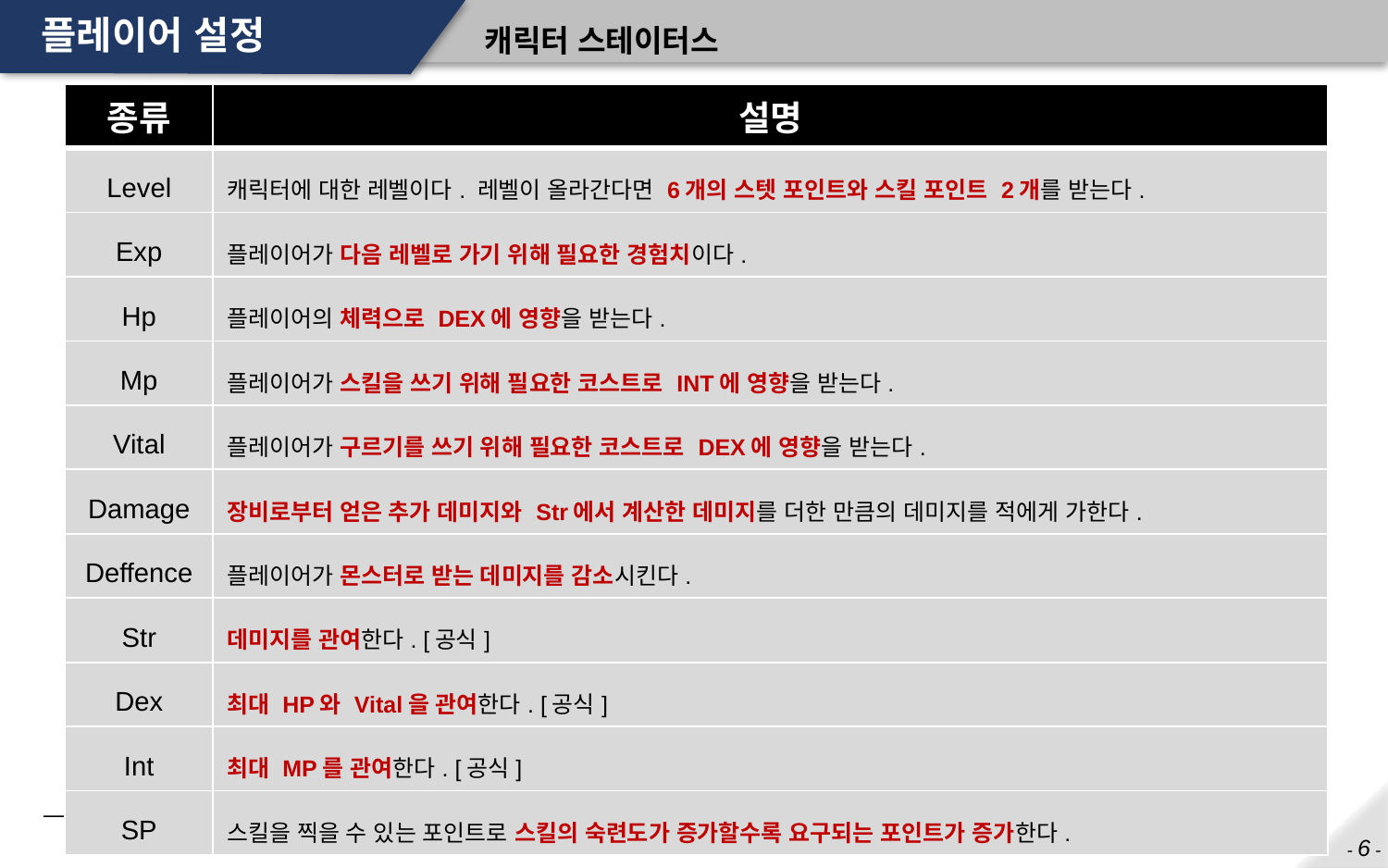

# 플레이어 설정
캐릭터 스테이터스
| 종류 | 설명 |
| --- | --- |
| Level | 캐릭터에 대한 레벨이다. 레벨이 올라간다면 6개의 스텟 포인트와 스킬 포인트 2개를 받는다. |
| Exp | 플레이어가 다음 레벨로 가기 위해 필요한 경험치이다. |
| Hp | 플레이어의 체력으로 DEX에 영향을 받는다. |
| Mp | 플레이어가 스킬을 쓰기 위해 필요한 코스트로 INT에 영향을 받는다. |
| Vital | 플레이어가 구르기를 쓰기 위해 필요한 코스트로 DEX에 영향을 받는다. |
| Damage | 장비로부터 얻은 추가 데미지와 Str에서 계산한 데미지를 더한 만큼의 데미지를 적에게 가한다. |
| Deffence | 플레이어가 몬스터로 받는 데미지를 감소시킨다. |
| Str | 데미지를 관여한다. [공식] |
| Dex | 최대 HP와 Vital을 관여한다. [공식] |
| Int | 최대 MP를 관여한다. [공식] |
| SP | 스킬을 찍을 수 있는 포인트로 스킬의 숙련도가 증가할수록 요구되는 포인트가 증가한다. |